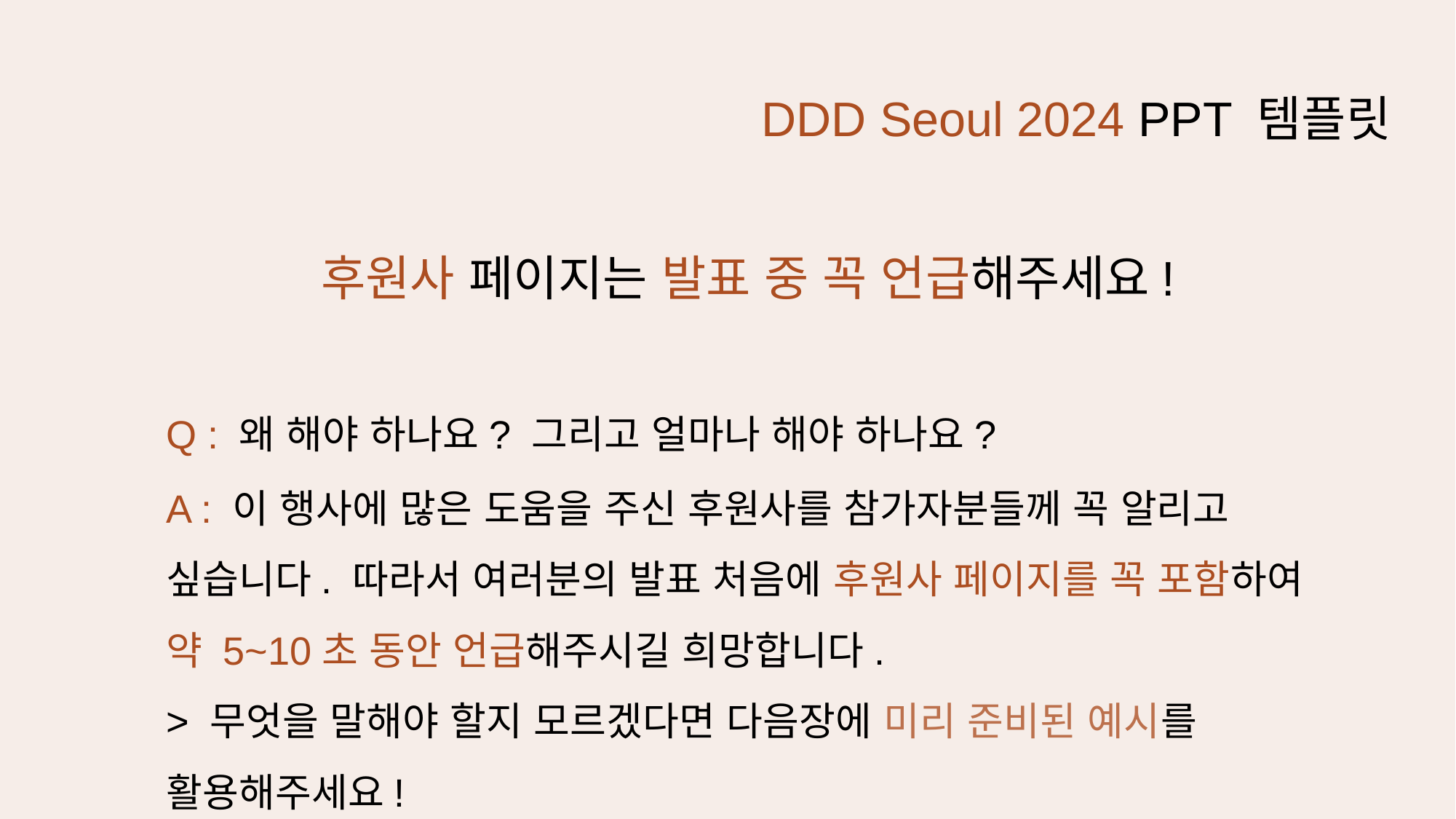

DDD Seoul 2024 PPT 템플릿
후원사 페이지는 발표 중 꼭 언급해주세요!
Q : 왜 해야 하나요? 그리고 얼마나 해야 하나요?
A : 이 행사에 많은 도움을 주신 후원사를 참가자분들께 꼭 알리고 싶습니다. 따라서 여러분의 발표 처음에 후원사 페이지를 꼭 포함하여 약 5~10초 동안 언급해주시길 희망합니다.
> 무엇을 말해야 할지 모르겠다면 다음장에 미리 준비된 예시를 활용해주세요!